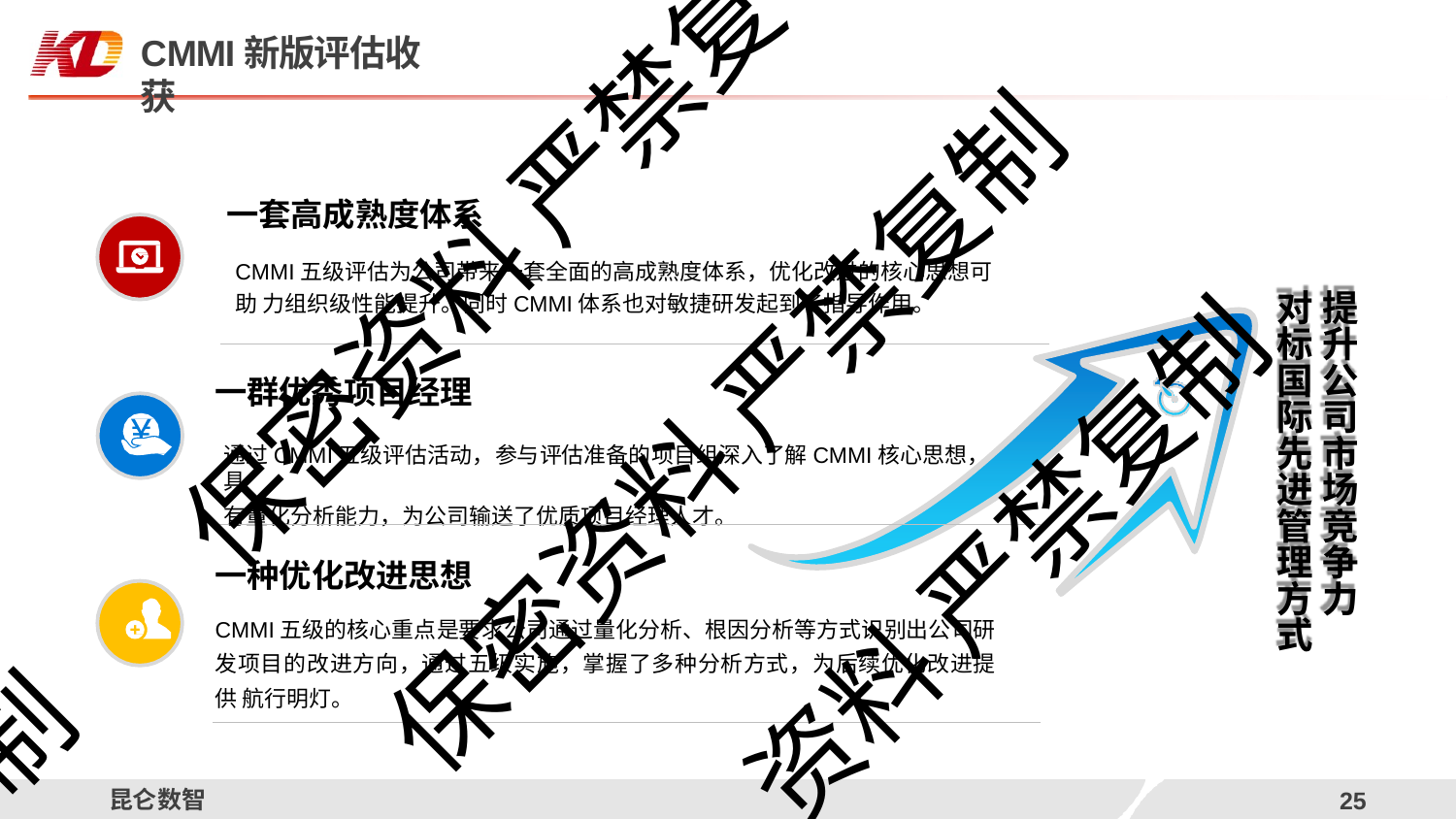

# CMMI新版评估收获

一套高成熟度体系
CMMI五级评估为公司带来一套全面的高成熟度体系，优化改进的核心思想可助 力组织级性能提升。同时CMMI体系也对敏捷研发起到了指导作用。
保密资料 严禁复

对提 标升 国公 际司 先市 进场 管竞 理争 方力 式

一群优秀项目经理
通过CMMI五级评估活动，参与评估准备的项目组深入了解CMMI核心思想，具
有量化分析能力，为公司输送了优质项目经理人才。
保密资料 严禁复制

资料 严禁复制

一种优化改进思想
CMMI五级的核心重点是要求公司通过量化分析、根因分析等方式识别出公司研 发项目的改进方向，通过五级实施，掌握了多种分析方式，为后续优化改进提供 航行明灯。

制

昆仑数智
25